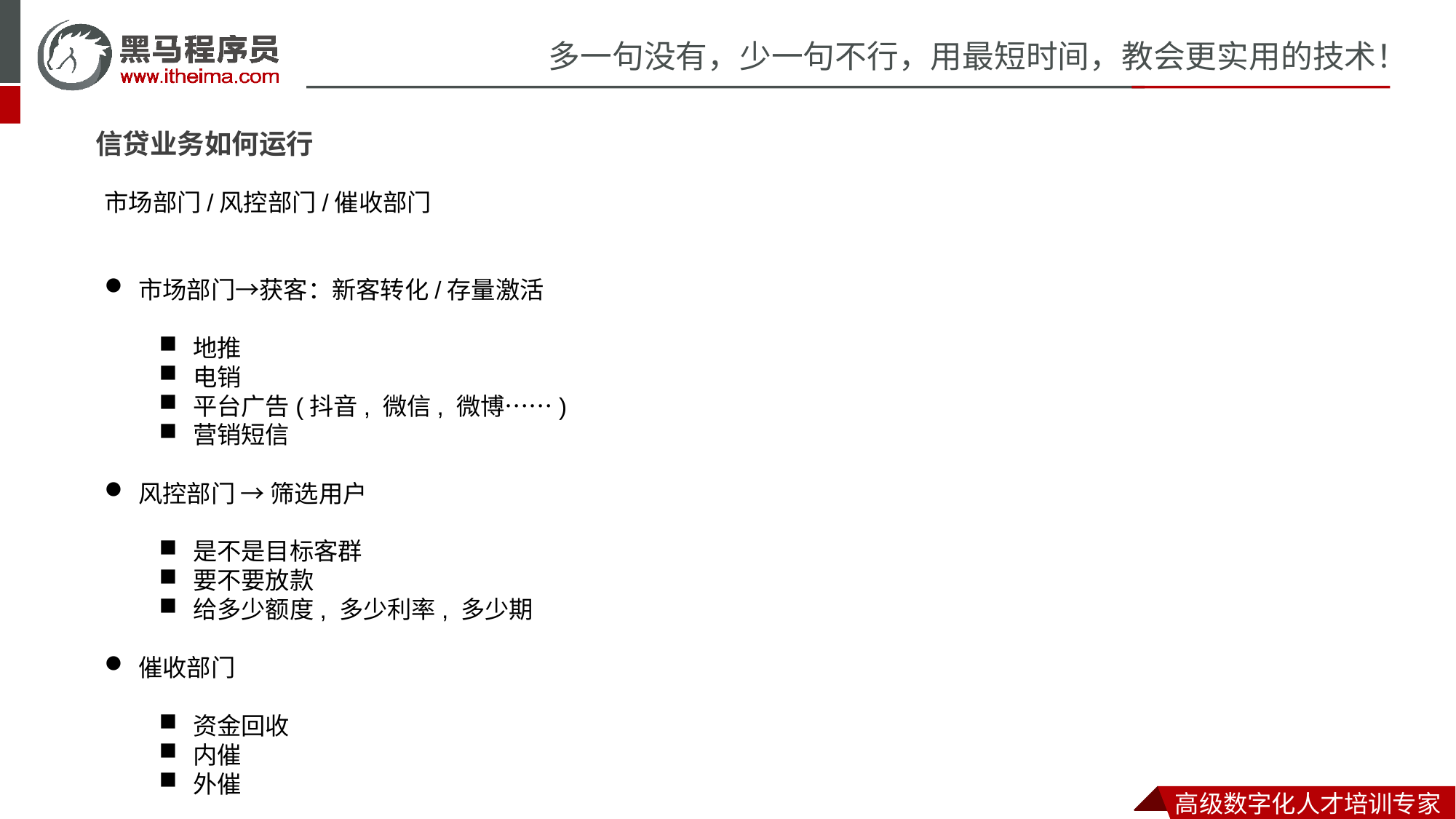

信贷业务如何运行
市场部门/风控部门/催收部门

市场部门→获客：新客转化/存量激活

地推
电销
平台广告(抖音, 微信, 微博……)
营销短信

风控部门 → 筛选用户

是不是目标客群
要不要放款
给多少额度, 多少利率, 多少期

催收部门

资金回收
内催
外催